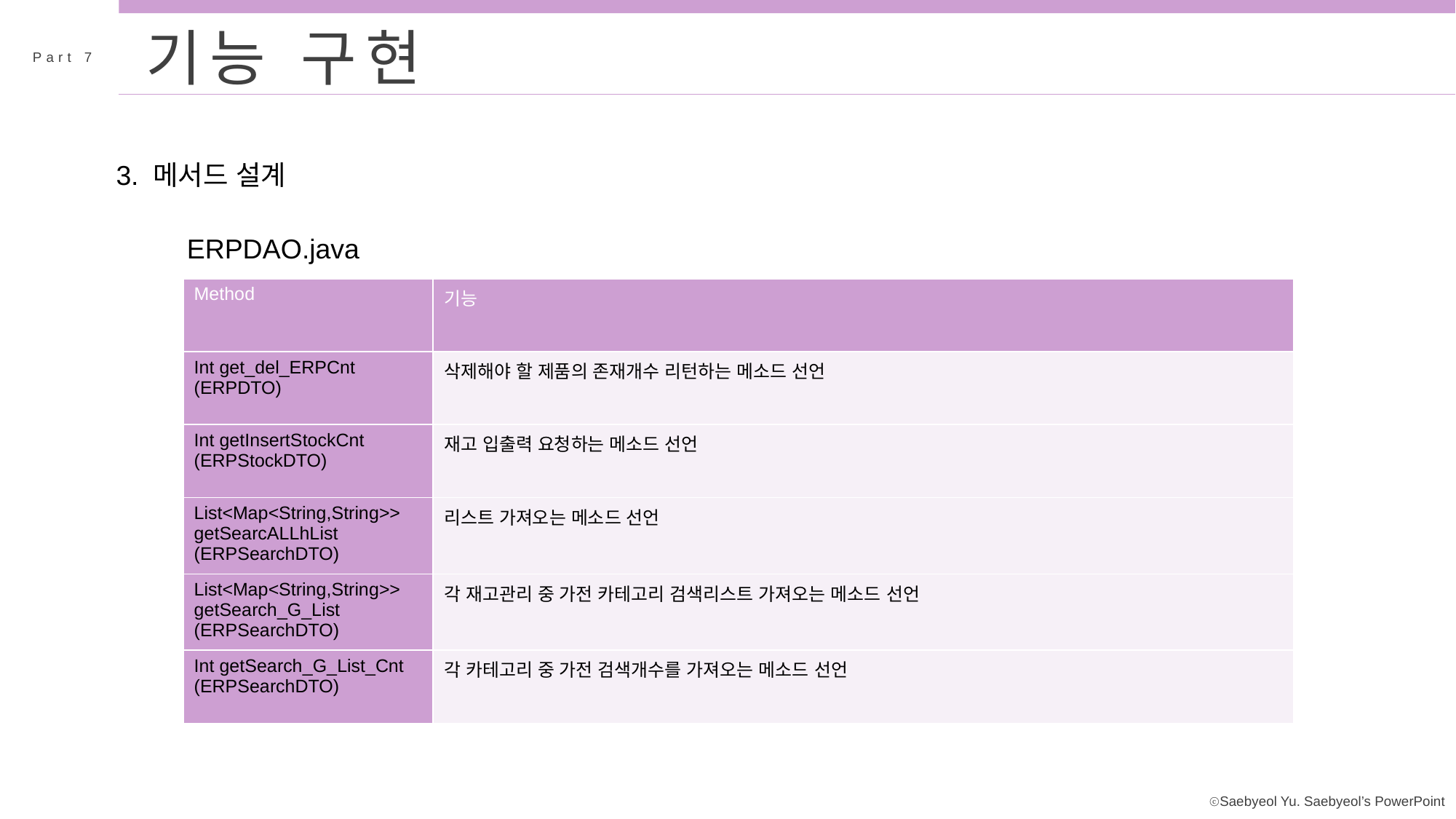

기능 구현
Part 7
3. 메서드 설계
ERPDAO.java
| Method | 기능 |
| --- | --- |
| Int get\_del\_ERPCnt (ERPDTO) | 삭제해야 할 제품의 존재개수 리턴하는 메소드 선언 |
| Int getInsertStockCnt (ERPStockDTO) | 재고 입출력 요청하는 메소드 선언 |
| List<Map<String,String>> getSearcALLhList (ERPSearchDTO) | 리스트 가져오는 메소드 선언 |
| List<Map<String,String>> getSearch\_G\_List (ERPSearchDTO) | 각 재고관리 중 가전 카테고리 검색리스트 가져오는 메소드 선언 |
| Int getSearch\_G\_List\_Cnt (ERPSearchDTO) | 각 카테고리 중 가전 검색개수를 가져오는 메소드 선언 |